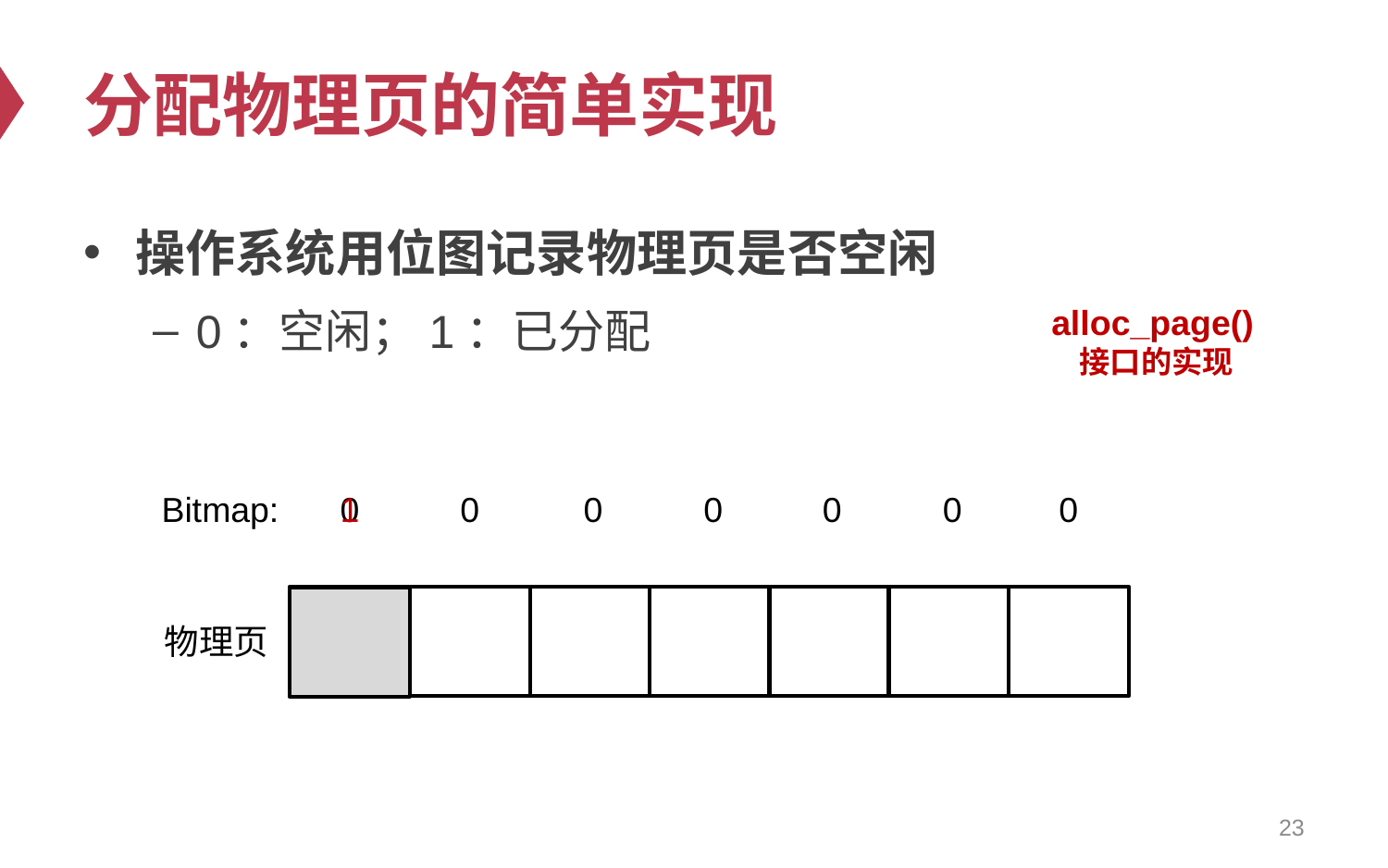

# 分配物理页的简单实现
操作系统用位图记录物理页是否空闲
0：空闲；1：已分配
alloc_page()接口的实现
1
Bitmap:
0
0
0
0
0
0
0

物理页
23